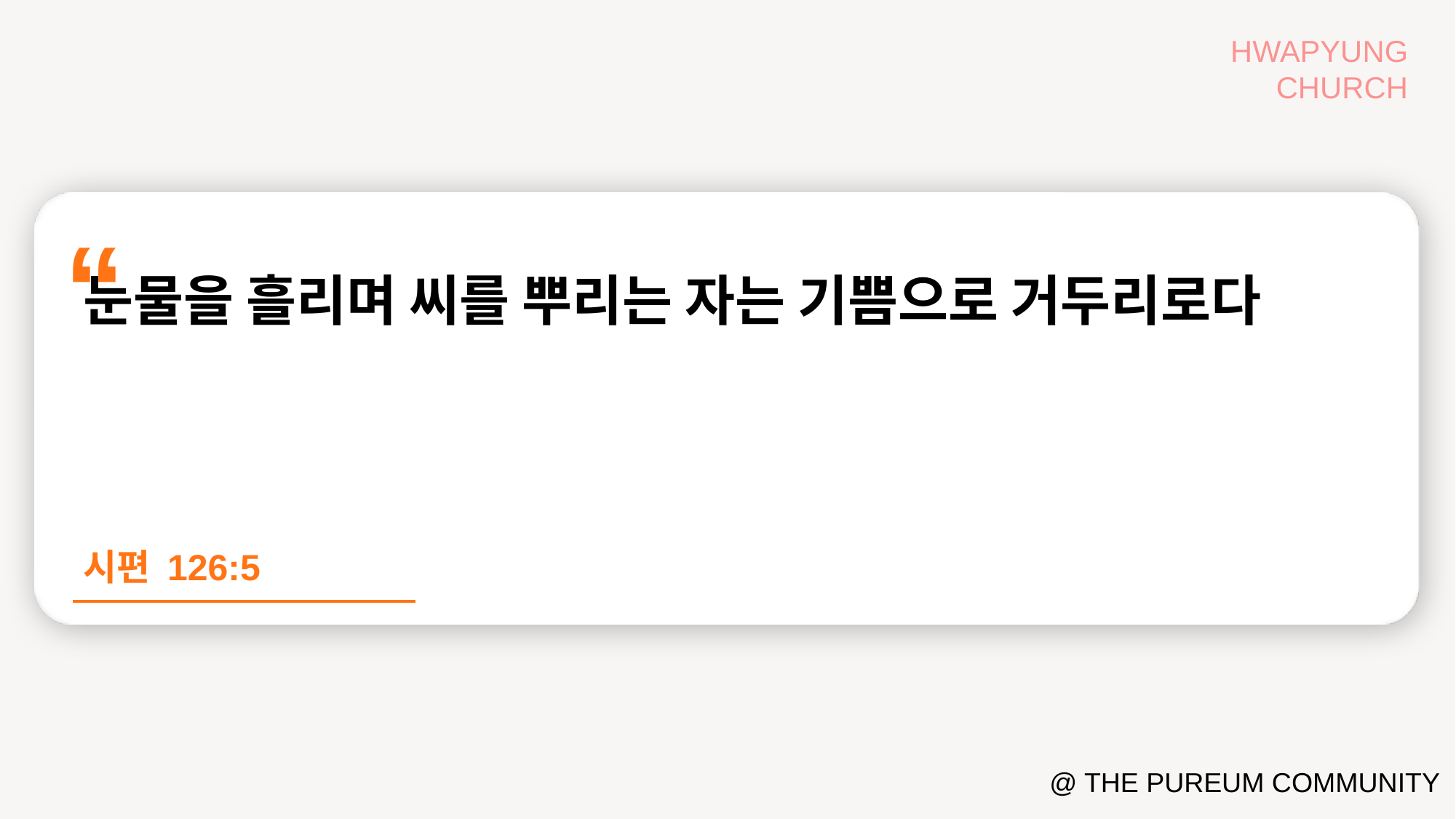

눈물을 흘리며 씨를 뿌리는 자는 기쁨으로 거두리로다
시편 126:5